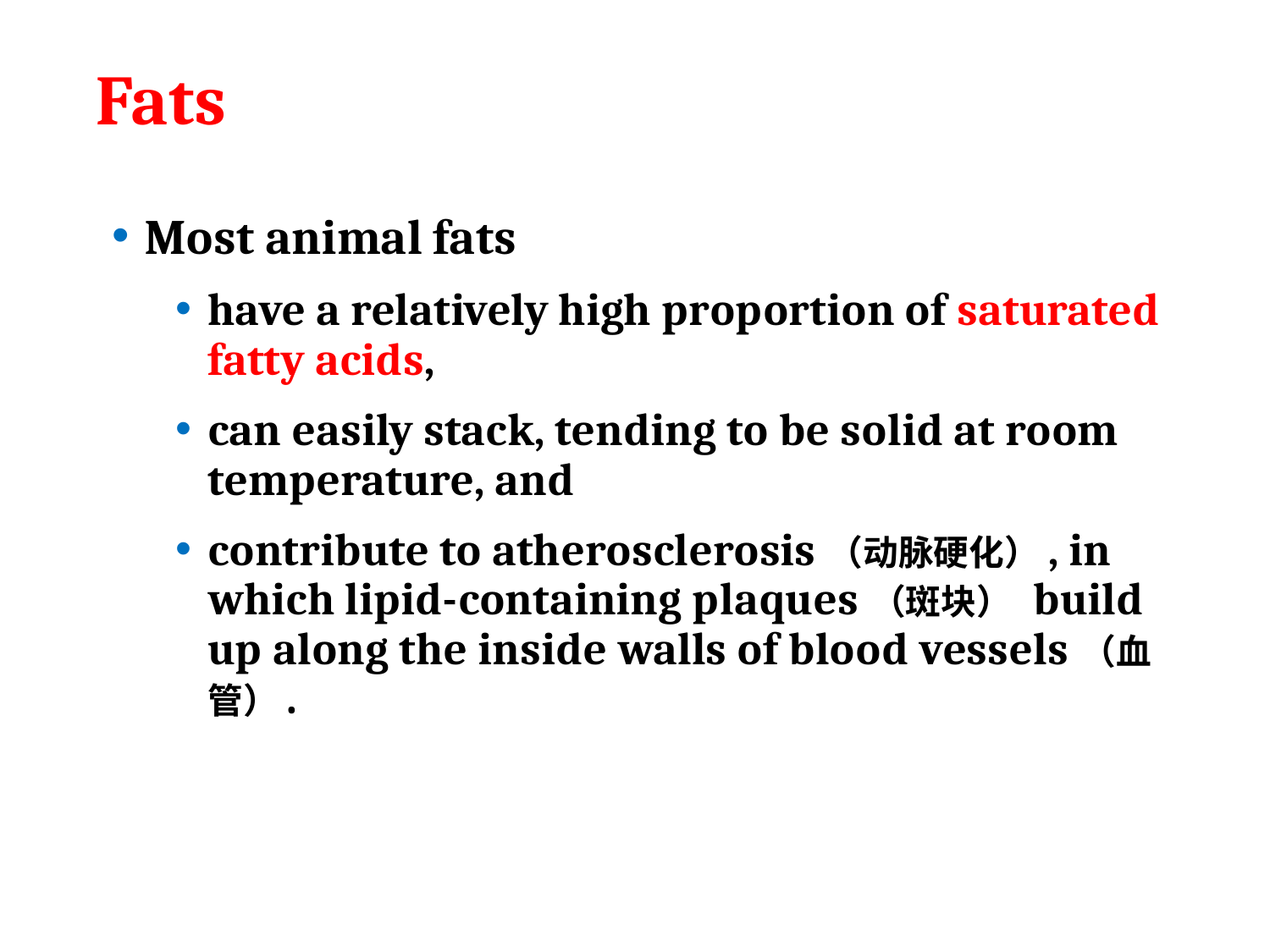

# Fats
Most animal fats
have a relatively high proportion of saturated fatty acids,
can easily stack, tending to be solid at room temperature, and
contribute to atherosclerosis（动脉硬化）, in which lipid-containing plaques（斑块） build up along the inside walls of blood vessels（血管）.